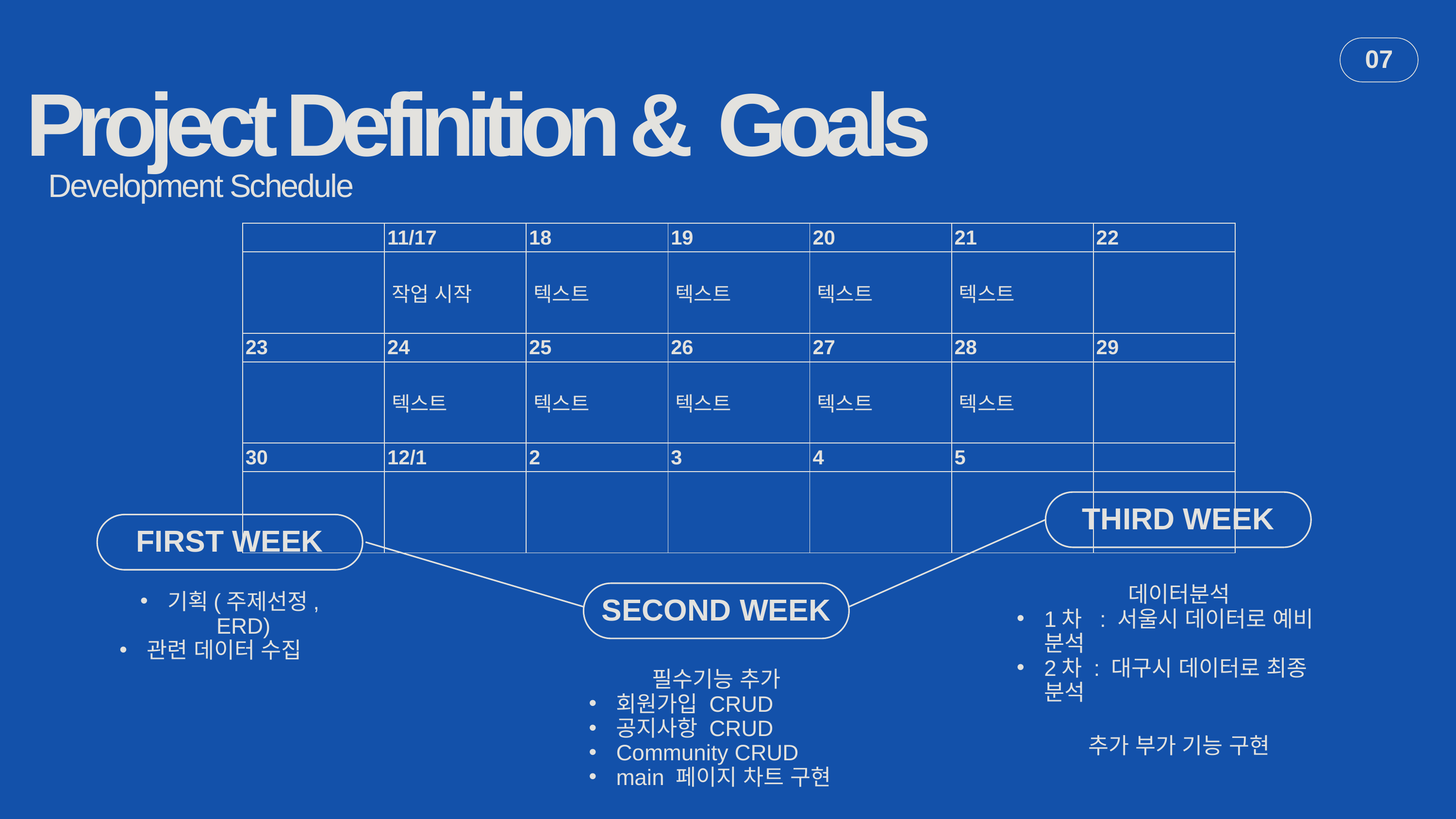

Project Definition &  Goals
07
Development Schedule
|  | 11/17 | 18 | 19 | 20 | 21 | 22 |
| --- | --- | --- | --- | --- | --- | --- |
|  | 작업 시작 | 텍스트 | 텍스트 | 텍스트 | 텍스트 |  |
| 23 | 24 | 25 | 26 | 27 | 28 | 29 |
|  | 텍스트 | 텍스트 | 텍스트 | 텍스트 | 텍스트 |  |
| 30 | 12/1 | 2 | 3 | 4 | 5 |  |
|  |  |  |  |  |  |  |

THIRD WEEK

FIRST WEEK

데이터분석
1차  : 서울시 데이터로 예비 분석
2차 : 대구시 데이터로 최종 분석
추가 부가 기능 구현

기획(주제선정, ERD)
관련 데이터 수집
SECOND WEEK
필수기능 추가
회원가입 CRUD
공지사항 CRUD
Community CRUD
main 페이지 차트 구현